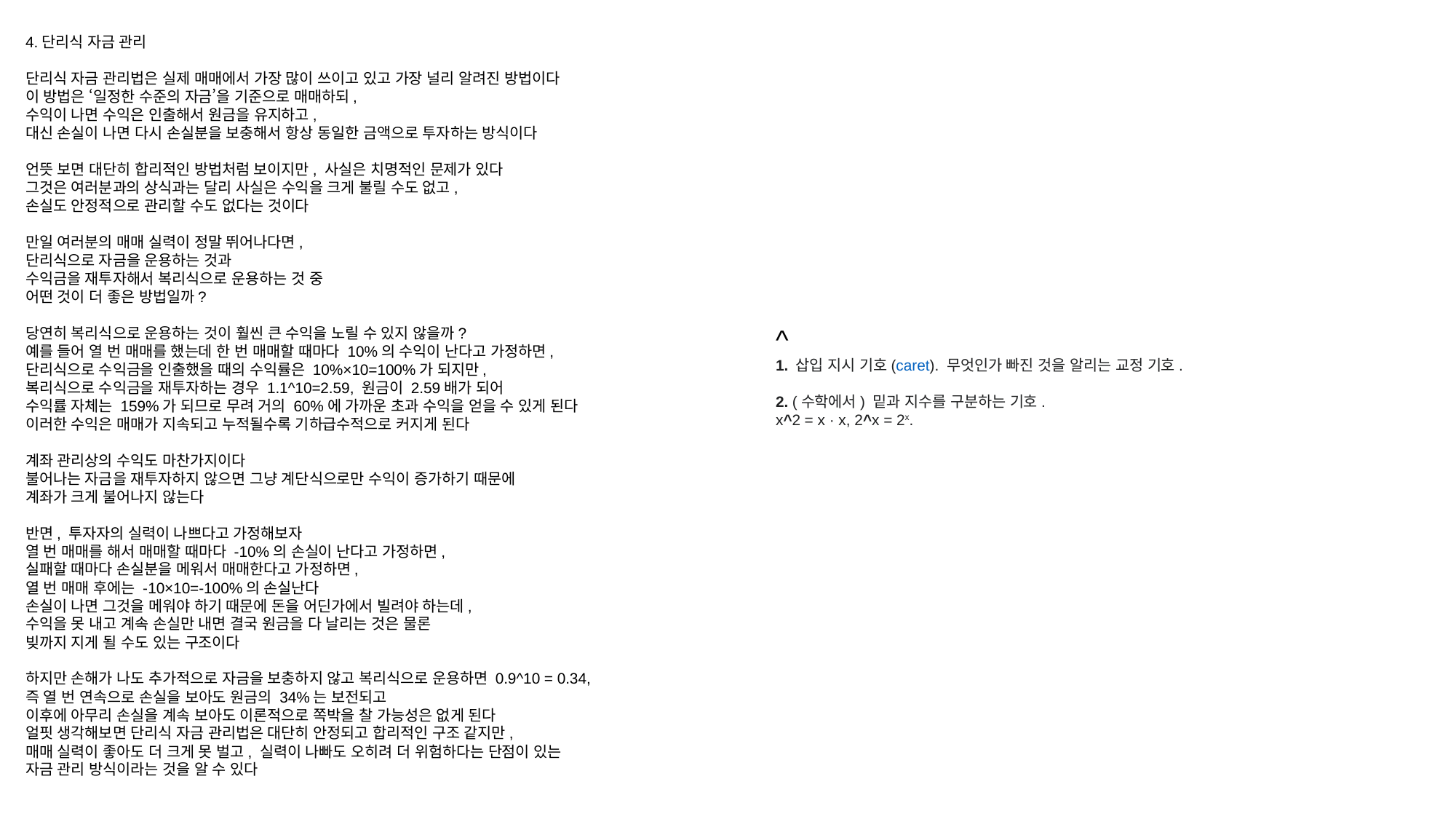

4.단리식 자금 관리

단리식 자금 관리법은 실제 매매에서 가장 많이 쓰이고 있고 가장 널리 알려진 방법이다
이 방법은 ‘일정한 수준의 자금’을 기준으로 매매하되,
수익이 나면 수익은 인출해서 원금을 유지하고,
대신 손실이 나면 다시 손실분을 보충해서 항상 동일한 금액으로 투자하는 방식이다

언뜻 보면 대단히 합리적인 방법처럼 보이지만, 사실은 치명적인 문제가 있다
그것은 여러분과의 상식과는 달리 사실은 수익을 크게 불릴 수도 없고,
손실도 안정적으로 관리할 수도 없다는 것이다

만일 여러분의 매매 실력이 정말 뛰어나다면,
단리식으로 자금을 운용하는 것과
수익금을 재투자해서 복리식으로 운용하는 것 중
어떤 것이 더 좋은 방법일까?
당연히 복리식으로 운용하는 것이 훨씬 큰 수익을 노릴 수 있지 않을까?
예를 들어 열 번 매매를 했는데 한 번 매매할 때마다 10%의 수익이 난다고 가정하면,
단리식으로 수익금을 인출했을 때의 수익률은 10%×10=100%가 되지만,
복리식으로 수익금을 재투자하는 경우 1.1^10=2.59, 원금이 2.59배가 되어
수익률 자체는 159%가 되므로 무려 거의 60%에 가까운 초과 수익을 얻을 수 있게 된다
이러한 수익은 매매가 지속되고 누적될수록 기하급수적으로 커지게 된다

계좌 관리상의 수익도 마찬가지이다
불어나는 자금을 재투자하지 않으면 그냥 계단식으로만 수익이 증가하기 때문에
계좌가 크게 불어나지 않는다

반면, 투자자의 실력이 나쁘다고 가정해보자
열 번 매매를 해서 매매할 때마다 -10%의 손실이 난다고 가정하면,
실패할 때마다 손실분을 메워서 매매한다고 가정하면,
열 번 매매 후에는 -10×10=-100%의 손실난다
손실이 나면 그것을 메워야 하기 때문에 돈을 어딘가에서 빌려야 하는데,
수익을 못 내고 계속 손실만 내면 결국 원금을 다 날리는 것은 물론
빚까지 지게 될 수도 있는 구조이다

하지만 손해가 나도 추가적으로 자금을 보충하지 않고 복리식으로 운용하면 0.9^10 = 0.34,
즉 열 번 연속으로 손실을 보아도 원금의 34%는 보전되고
이후에 아무리 손실을 계속 보아도 이론적으로 쪽박을 찰 가능성은 없게 된다
얼핏 생각해보면 단리식 자금 관리법은 대단히 안정되고 합리적인 구조 같지만,
매매 실력이 좋아도 더 크게 못 벌고, 실력이 나빠도 오히려 더 위험하다는 단점이 있는
자금 관리 방식이라는 것을 알 수 있다
^
1. 삽입 지시 기호(caret). 무엇인가 빠진 것을 알리는 교정 기호.

2. (수학에서) 밑과 지수를 구분하는 기호.
x^2 = x · x, 2^x = 2x.